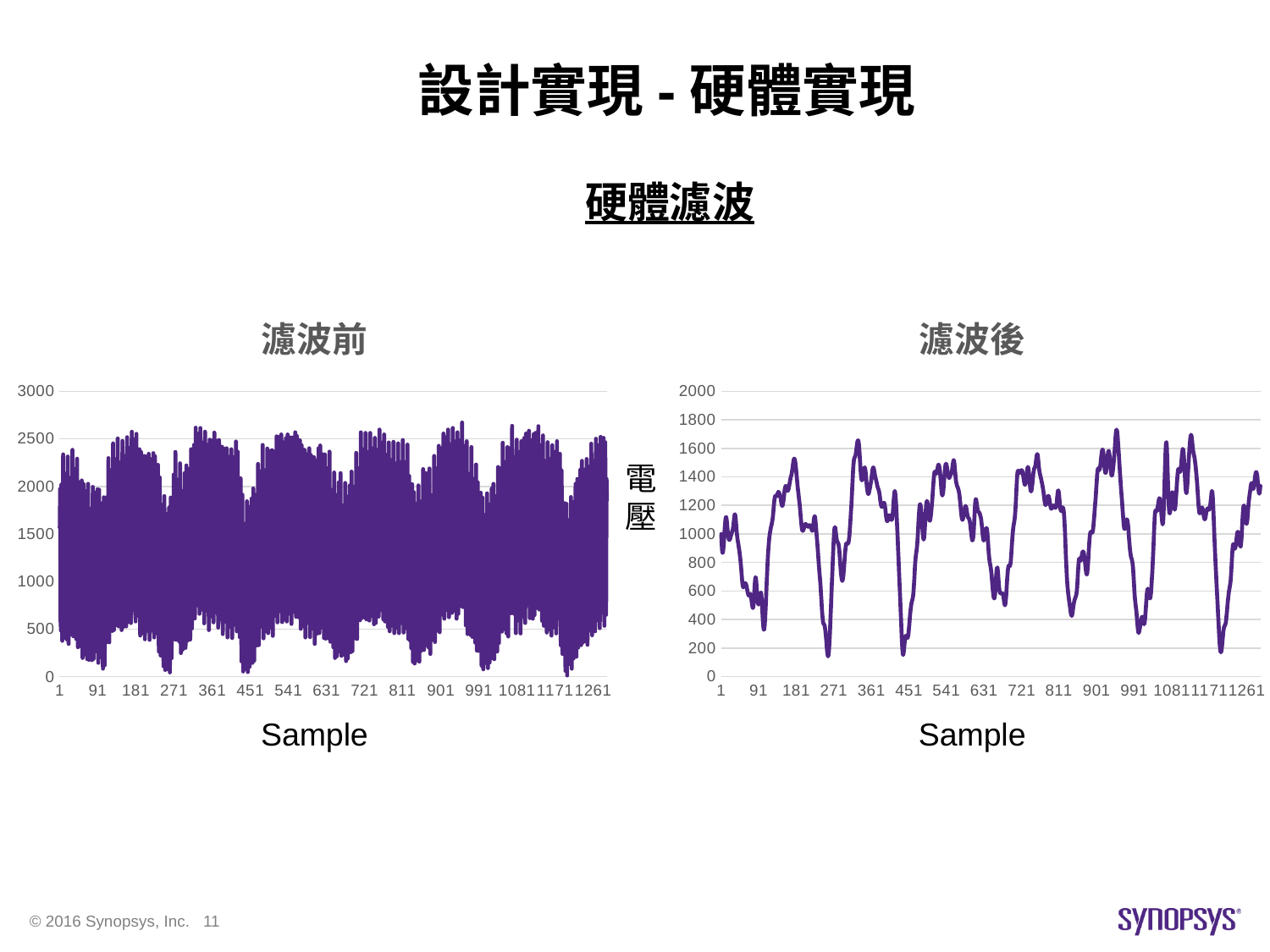

# 設計實現-硬體實現
硬體濾波

### Chart: 濾波前

| Category |  |
|---|---|

### Chart: 濾波後

| Category |  |
|---|---|
電
壓
Sample
Sample